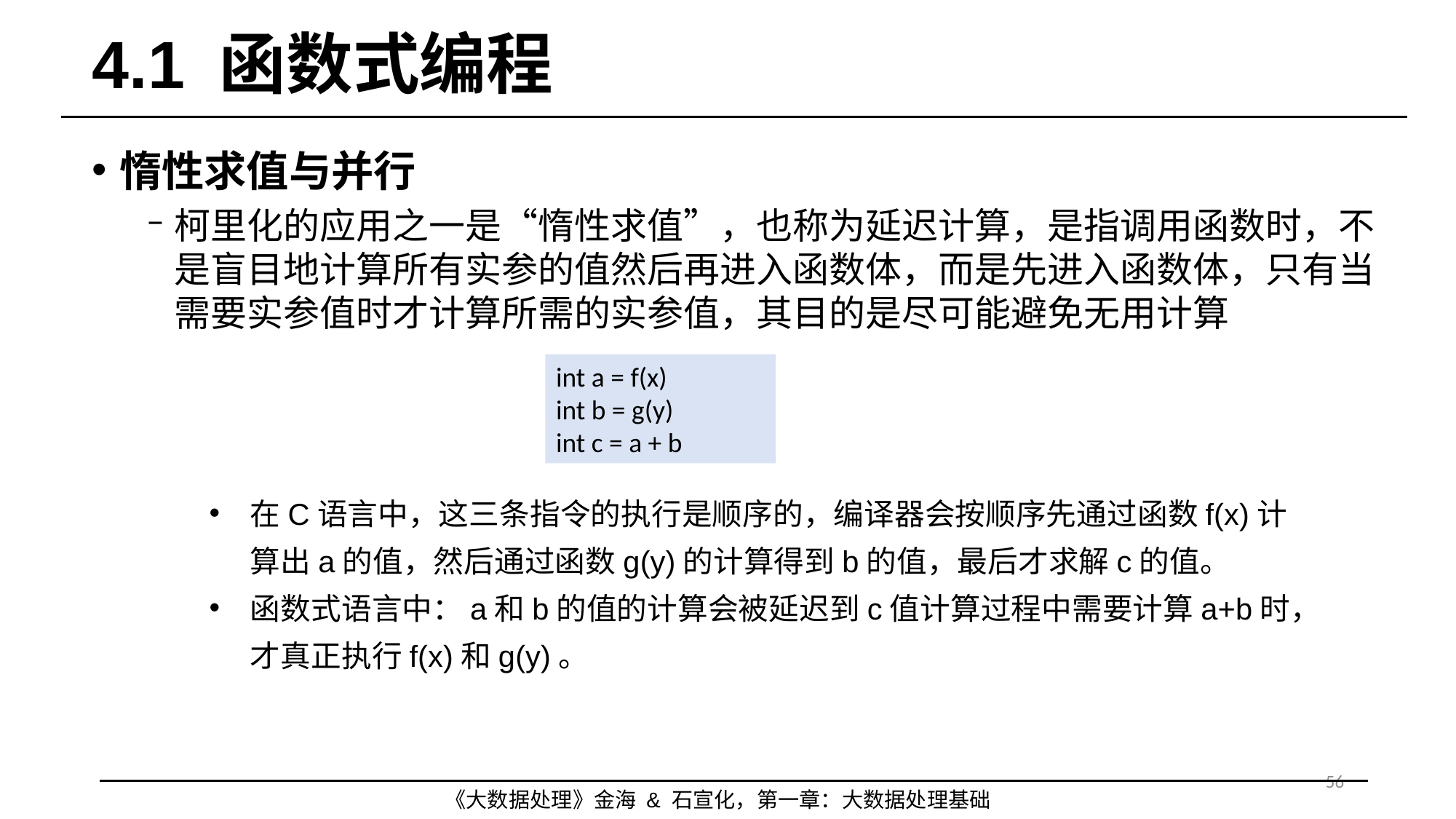

# 4.1 函数式编程
惰性求值与并行
柯里化的应用之一是“惰性求值”，也称为延迟计算，是指调用函数时，不是盲目地计算所有实参的值然后再进入函数体，而是先进入函数体，只有当需要实参值时才计算所需的实参值，其目的是尽可能避免无用计算
int a = f(x)
int b = g(y)
int c = a + b
在C语言中，这三条指令的执行是顺序的，编译器会按顺序先通过函数f(x)计算出a的值，然后通过函数g(y)的计算得到b的值，最后才求解c的值。
函数式语言中：a和b的值的计算会被延迟到c值计算过程中需要计算a+b时，才真正执行f(x)和g(y)。
56